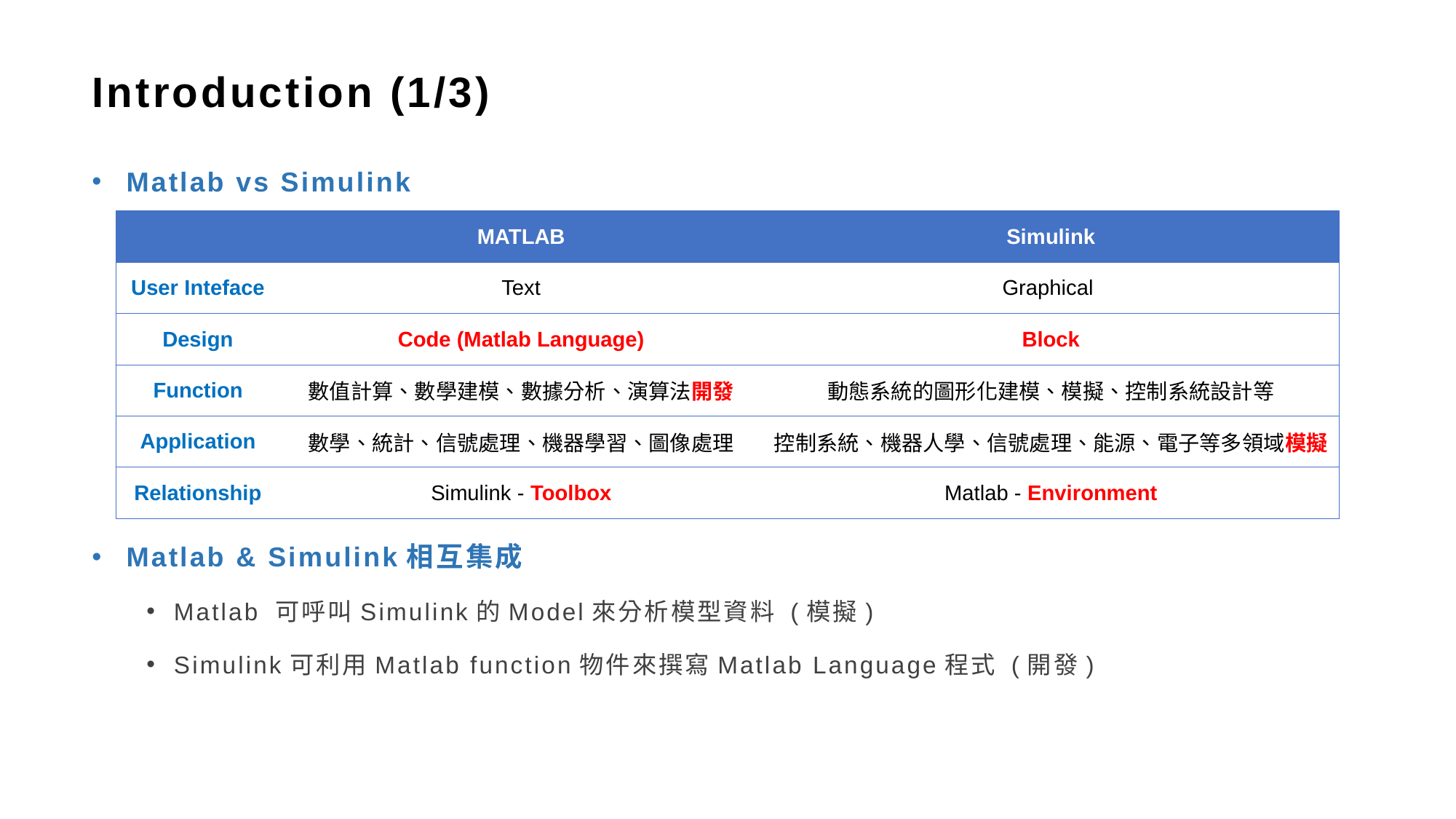

# Introduction (1/3)
Matlab vs Simulink

Matlab & Simulink相互集成
Matlab 可呼叫Simulink的Model來分析模型資料 (模擬)
Simulink可利用Matlab function物件來撰寫Matlab Language程式 (開發)
|  | MATLAB | Simulink |
| --- | --- | --- |
| User Inteface | Text | Graphical |
| Design | Code (Matlab Language) | Block |
| Function | 數值計算、數學建模、數據分析、演算法開發 | 動態系統的圖形化建模、模擬、控制系統設計等 |
| Application | 數學、統計、信號處理、機器學習、圖像處理 | 控制系統、機器人學、信號處理、能源、電子等多領域模擬 |
| Relationship | Simulink - Toolbox | Matlab - Environment |